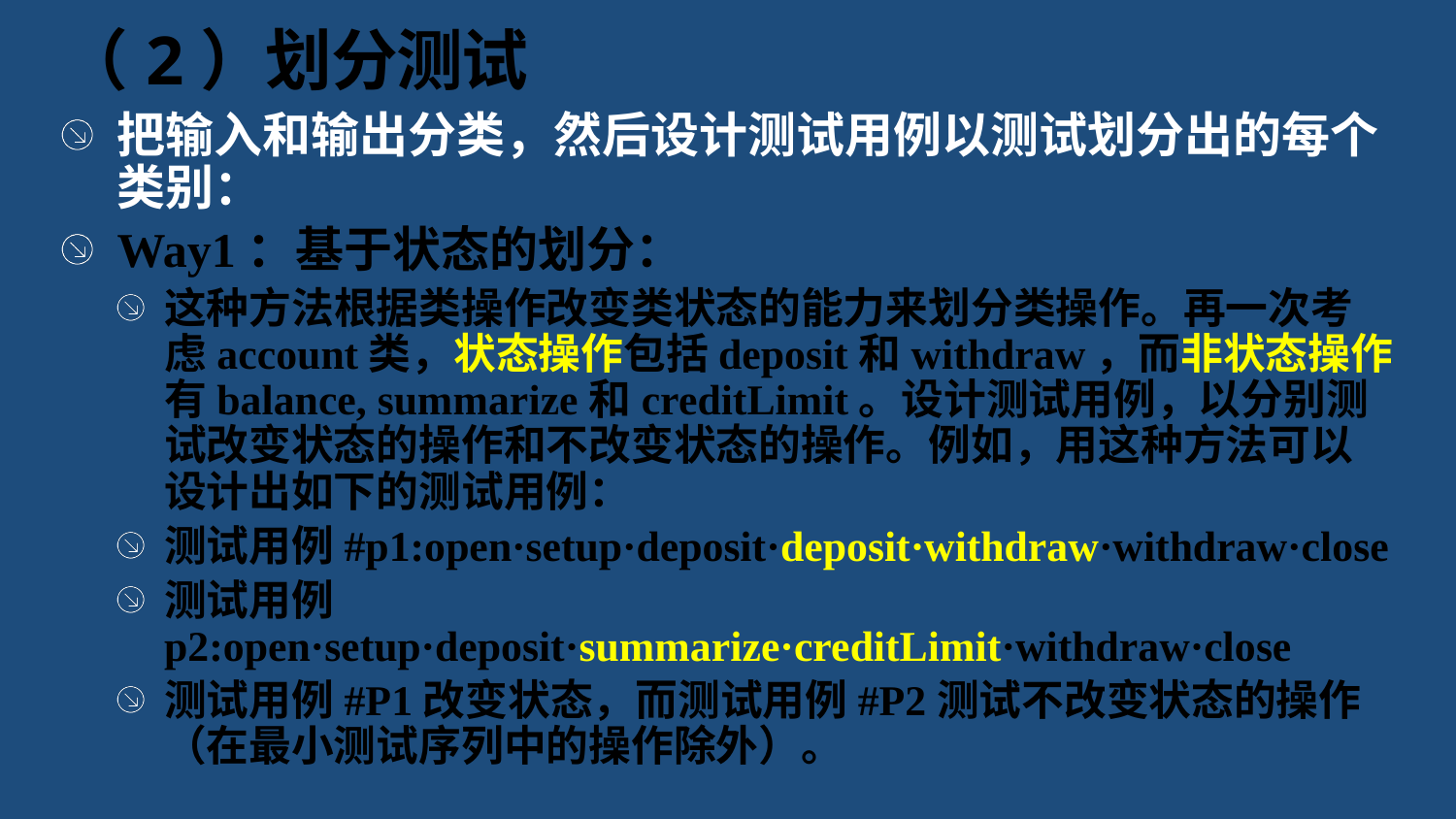

# （2）划分测试
把输入和输出分类，然后设计测试用例以测试划分出的每个类别：
Way1：基于状态的划分：
这种方法根据类操作改变类状态的能力来划分类操作。再一次考虑account类，状态操作包括deposit和withdraw，而非状态操作有balance, summarize和creditLimit。设计测试用例，以分别测试改变状态的操作和不改变状态的操作。例如，用这种方法可以设计出如下的测试用例：
测试用例#p1:open·setup·deposit·deposit·withdraw·withdraw·close
测试用例p2:open·setup·deposit·summarize·creditLimit·withdraw·close
测试用例#P1改变状态，而测试用例#P2测试不改变状态的操作（在最小测试序列中的操作除外）。